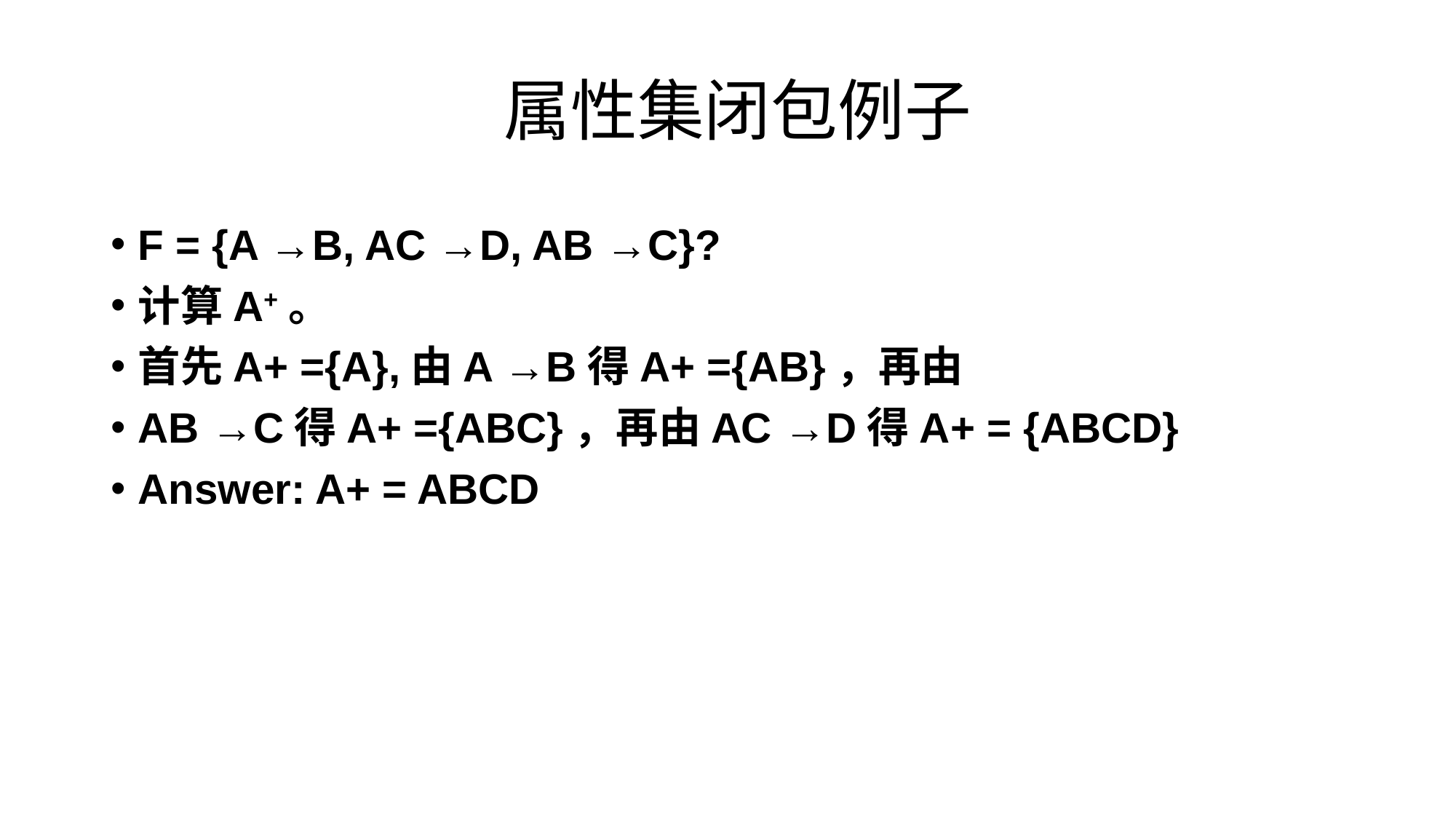

属性集闭包例子
F = {A →B, AC →D, AB →C}?
计算A+。
首先A+ ={A},由A →B得A+ ={AB}，再由
AB →C得A+ ={ABC}，再由AC →D得A+ = {ABCD}
Answer: A+ = ABCD
62